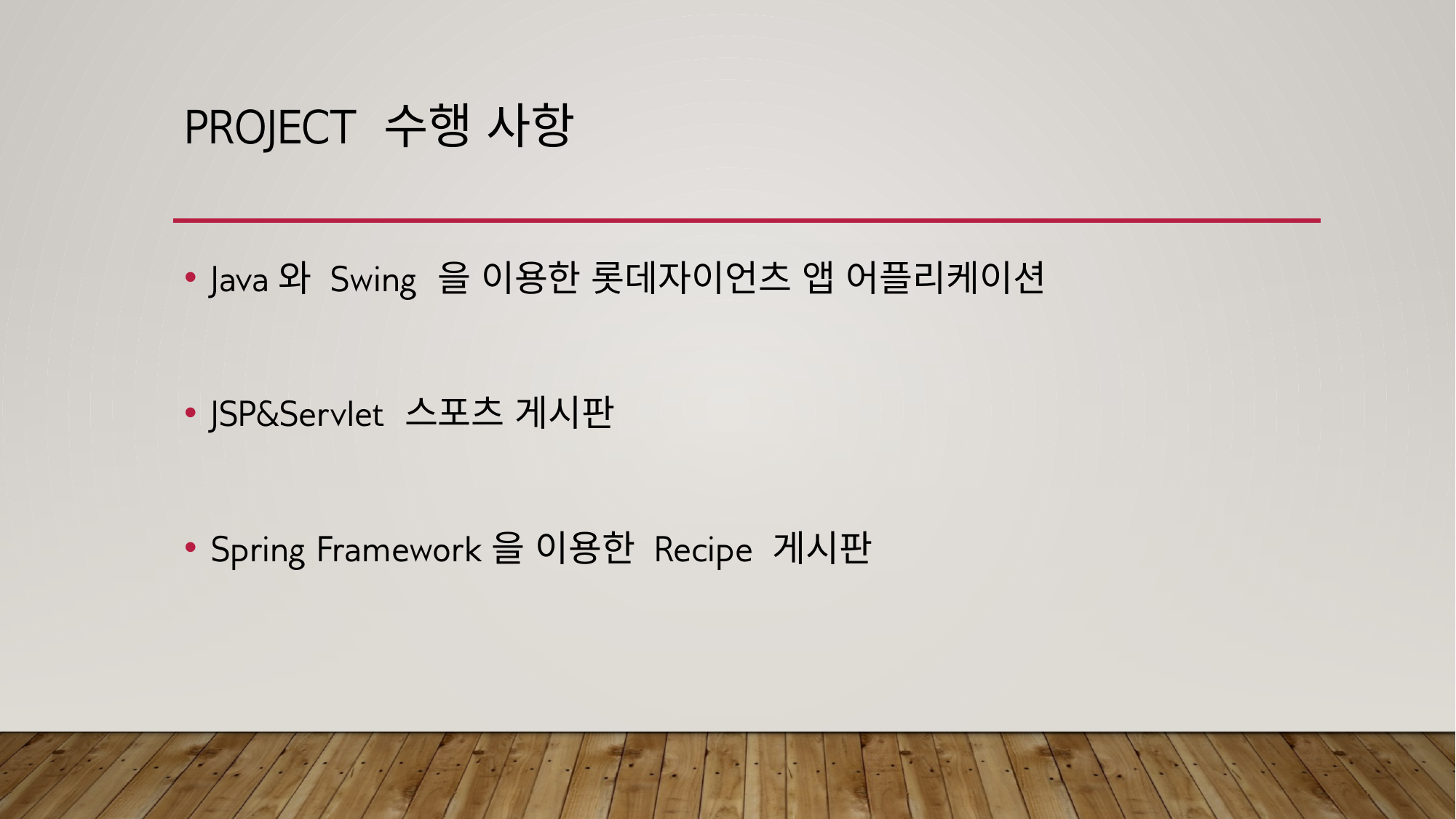

# project 수행 사항
Java와 Swing 을 이용한 롯데자이언츠 앱 어플리케이션

JSP&Servlet 스포츠 게시판

Spring Framework을 이용한 Recipe 게시판